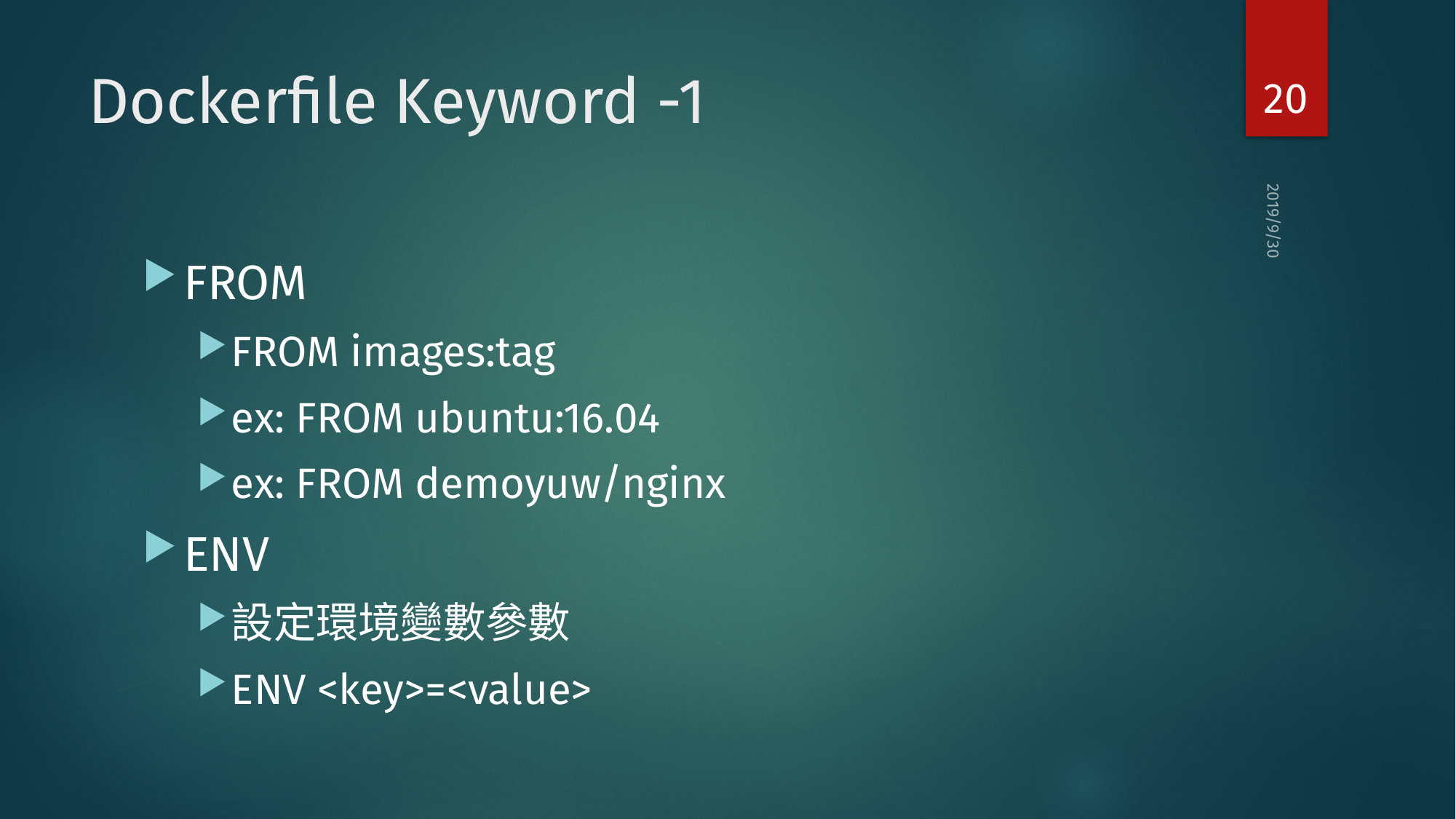

20
# Dockerfile Keyword -1
2019/9/30
FROM
FROM images:tag
ex: FROM ubuntu:16.04
ex: FROM demoyuw/nginx
ENV
設定環境變數參數
ENV <key>=<value>